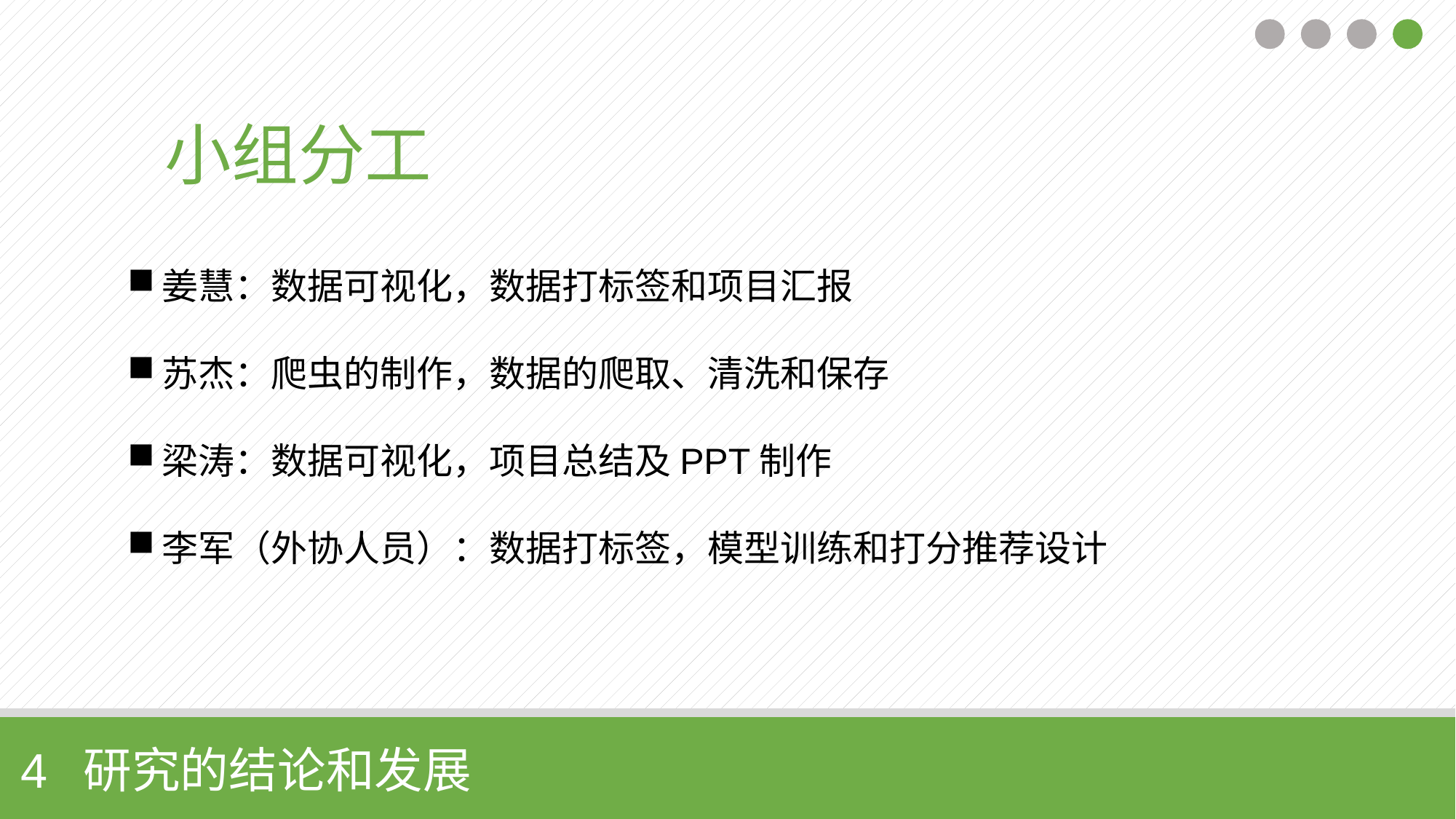

小组分工
姜慧：数据可视化，数据打标签和项目汇报

苏杰：爬虫的制作，数据的爬取、清洗和保存

梁涛：数据可视化，项目总结及PPT制作

李军（外协人员）：数据打标签，模型训练和打分推荐设计

4  研究的结论和发展